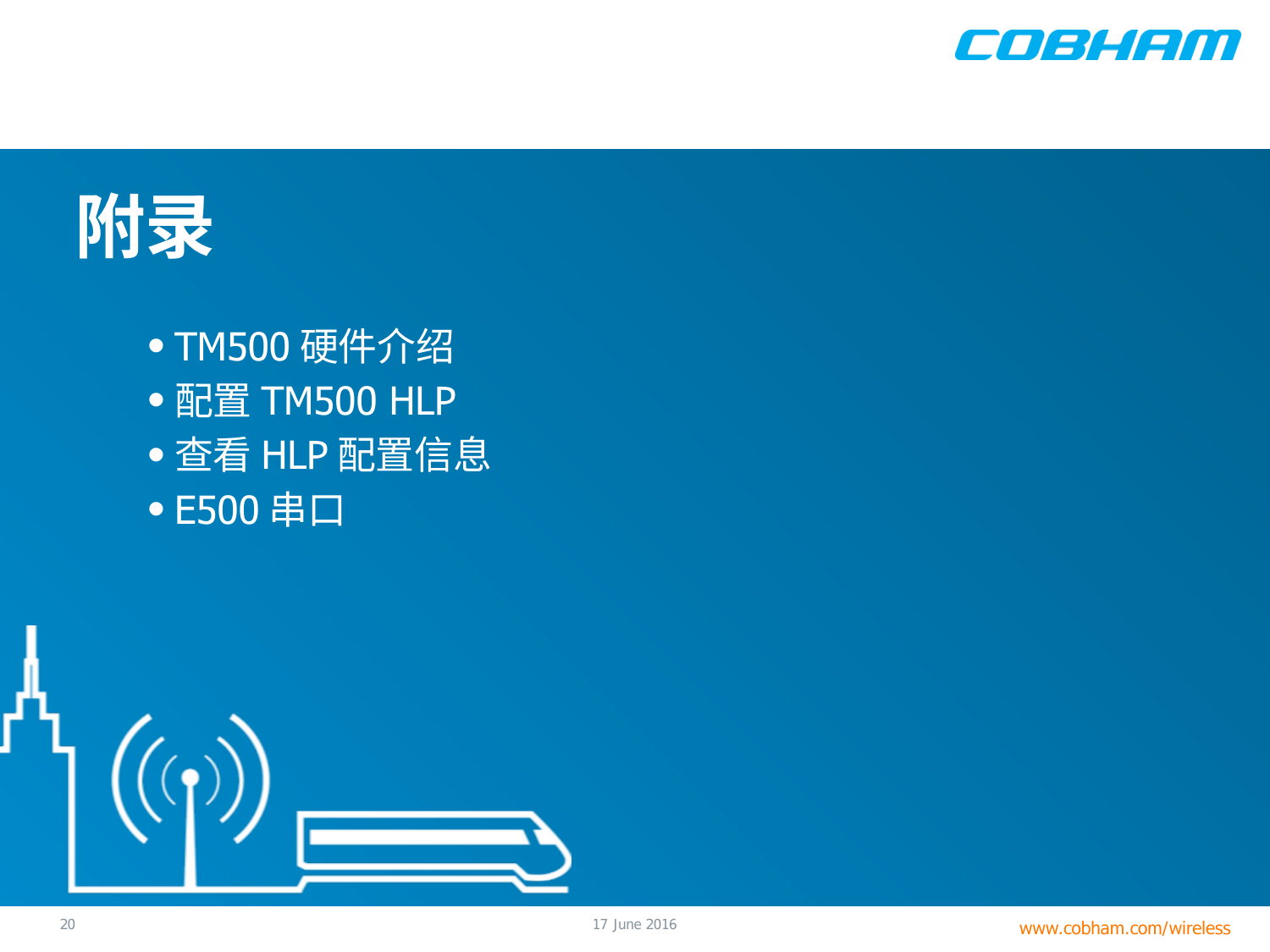

# 附录
TM500硬件介绍
配置TM500 HLP
查看HLP配置信息
E500串口
20
17 June 2016